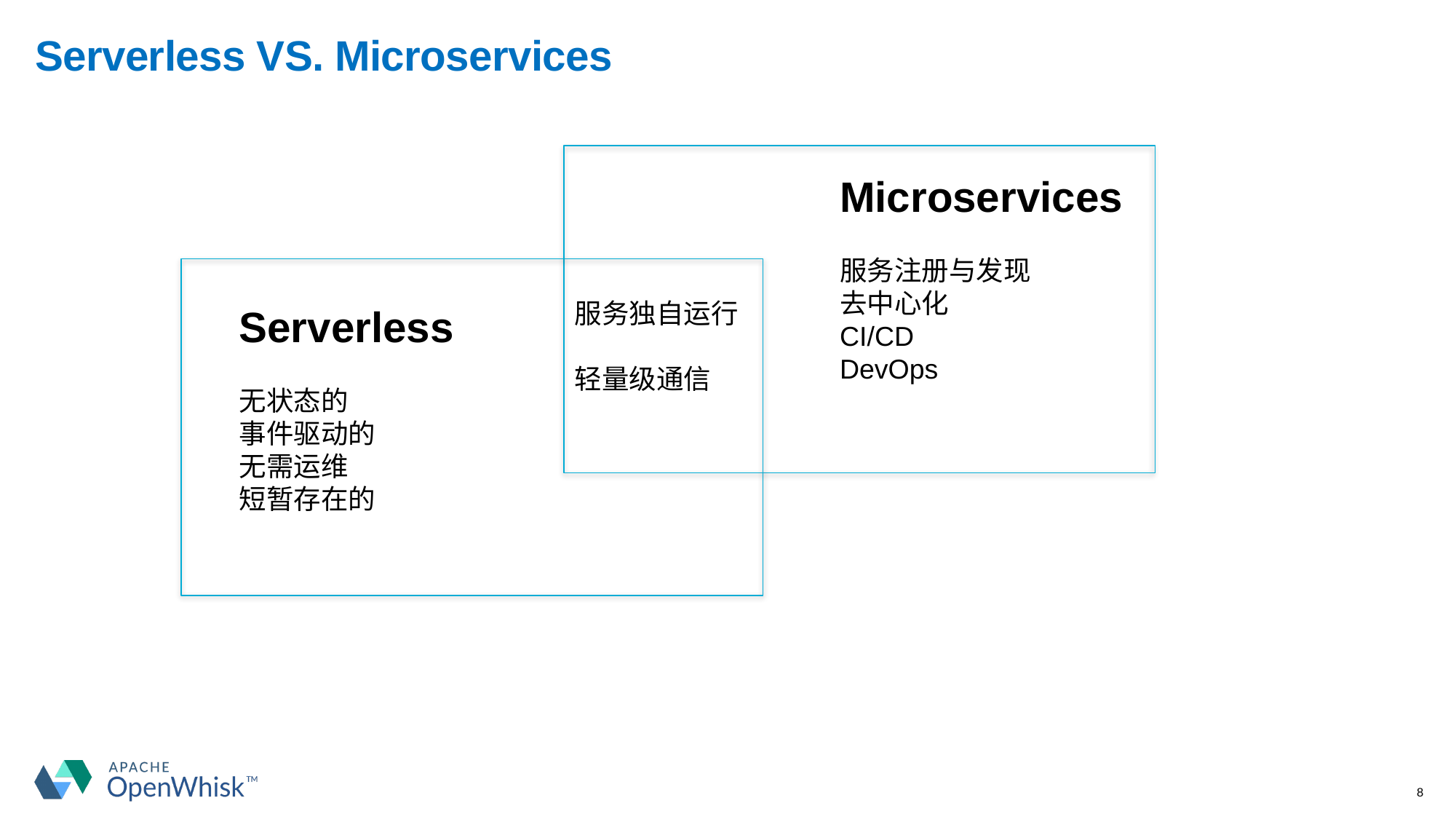

# Serverless VS. Microservices

Microservices

服务注册与发现
去中心化
CI/CD
DevOps

服务独自运行

轻量级通信

Serverless

无状态的
事件驱动的
无需运维
短暂存在的